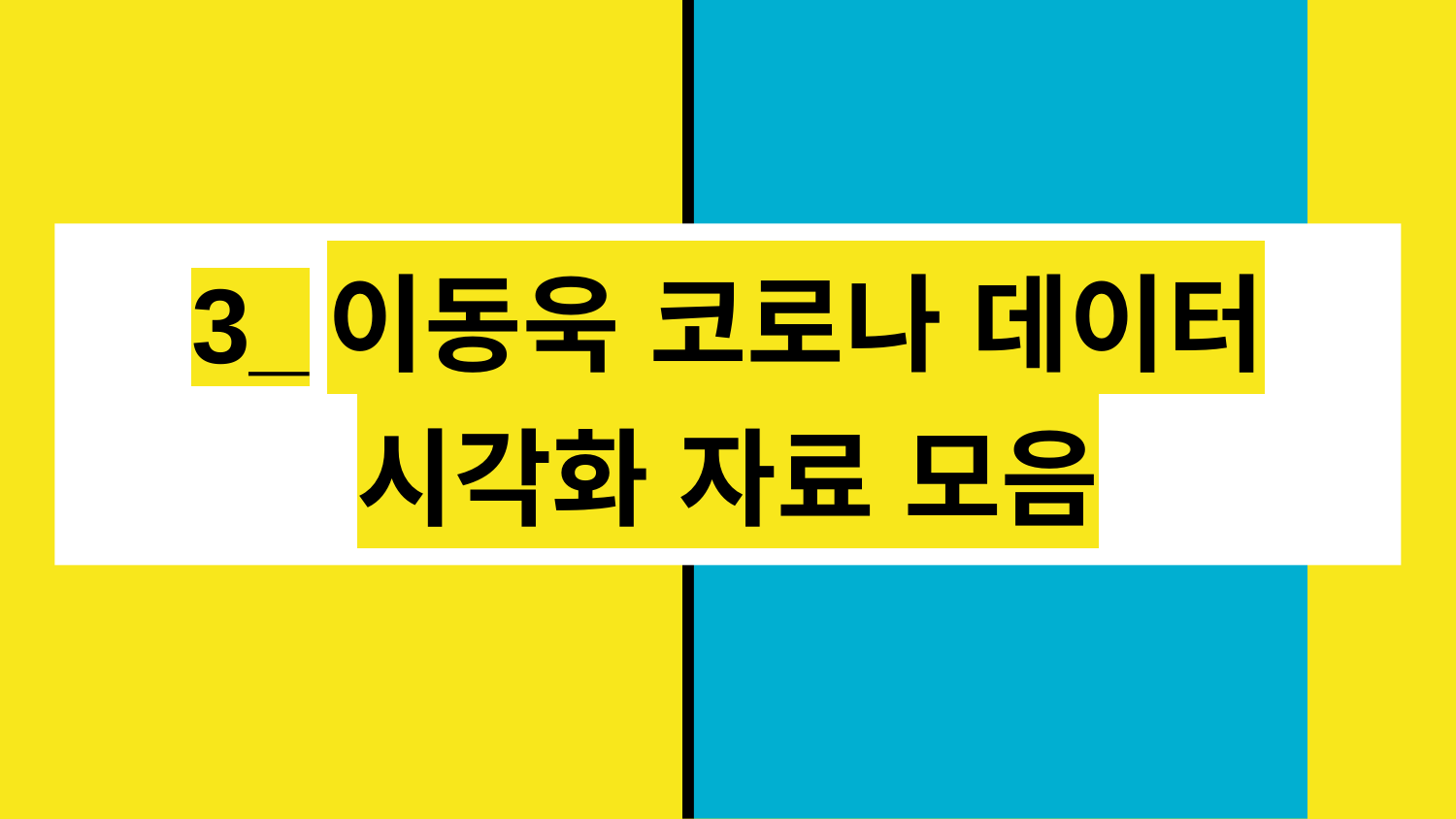

# 3_이동욱 코로나 데이터 시각화 자료 모음